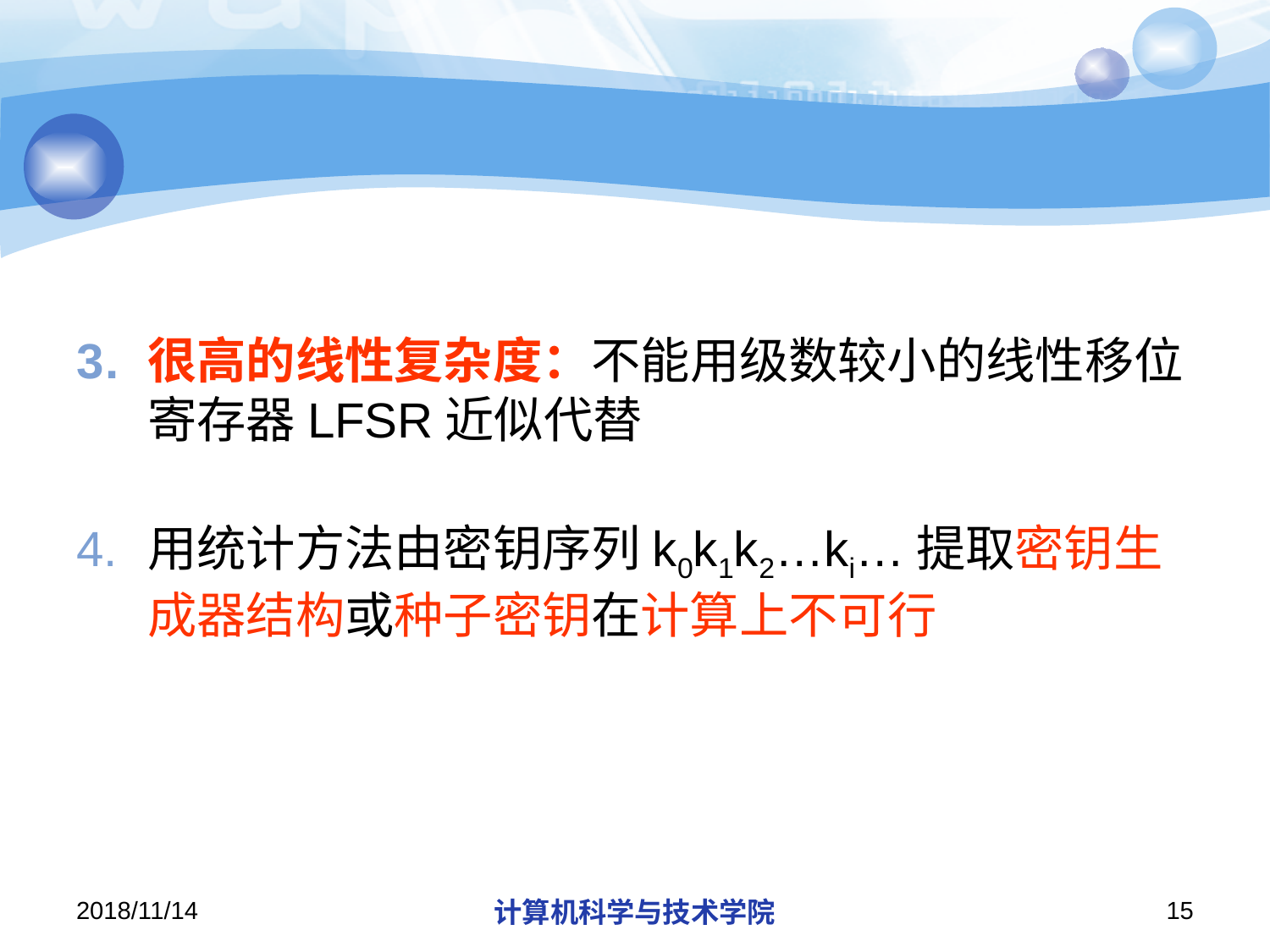

#

很高的线性复杂度：不能用级数较小的线性移位寄存器LFSR近似代替

用统计方法由密钥序列k0k1k2…ki…提取密钥生成器结构或种子密钥在计算上不可行

2018/11/14
计算机科学与技术学院
15